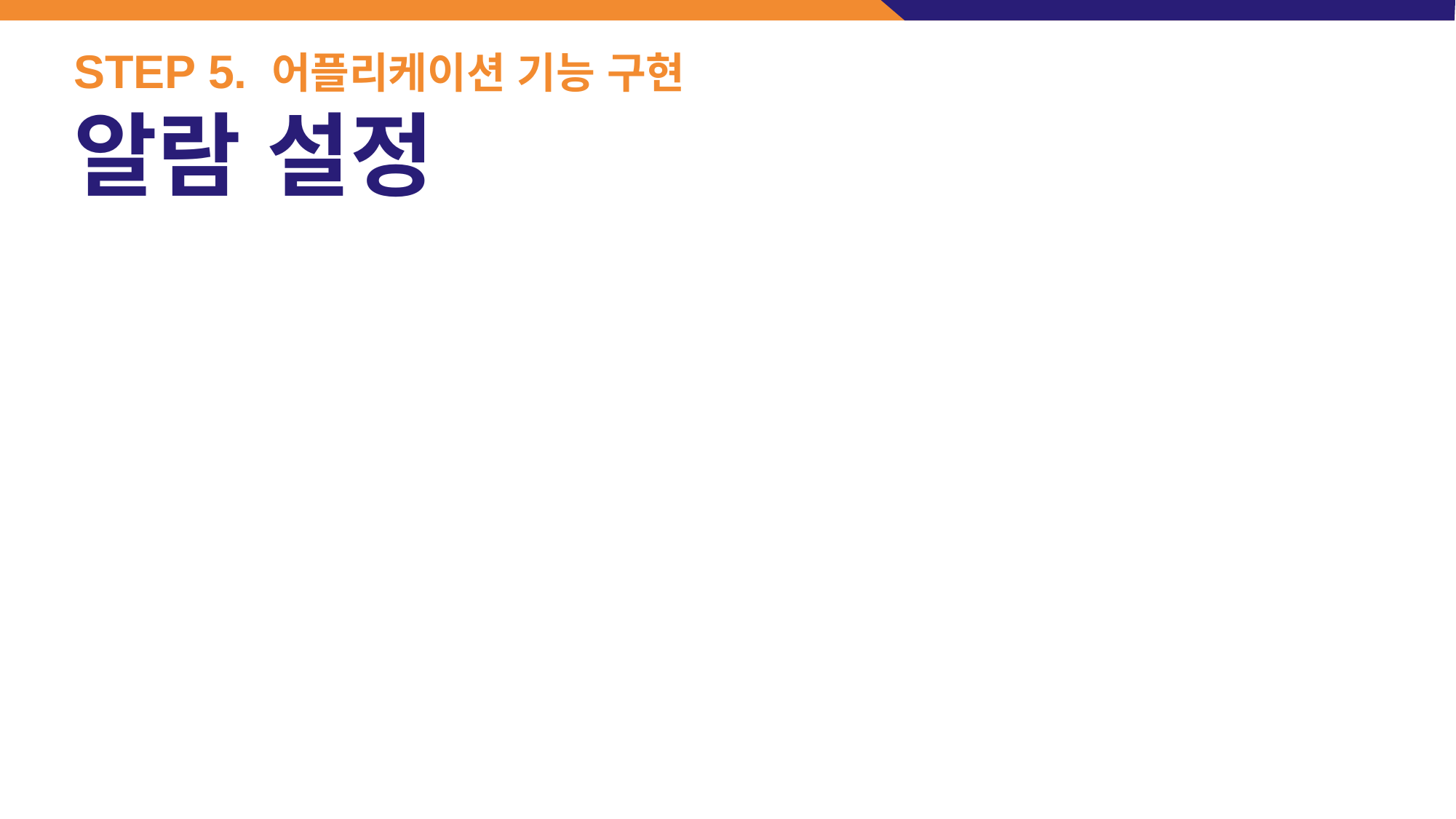

STEP 5. 어플리케이션 기능 구현
알람 설정